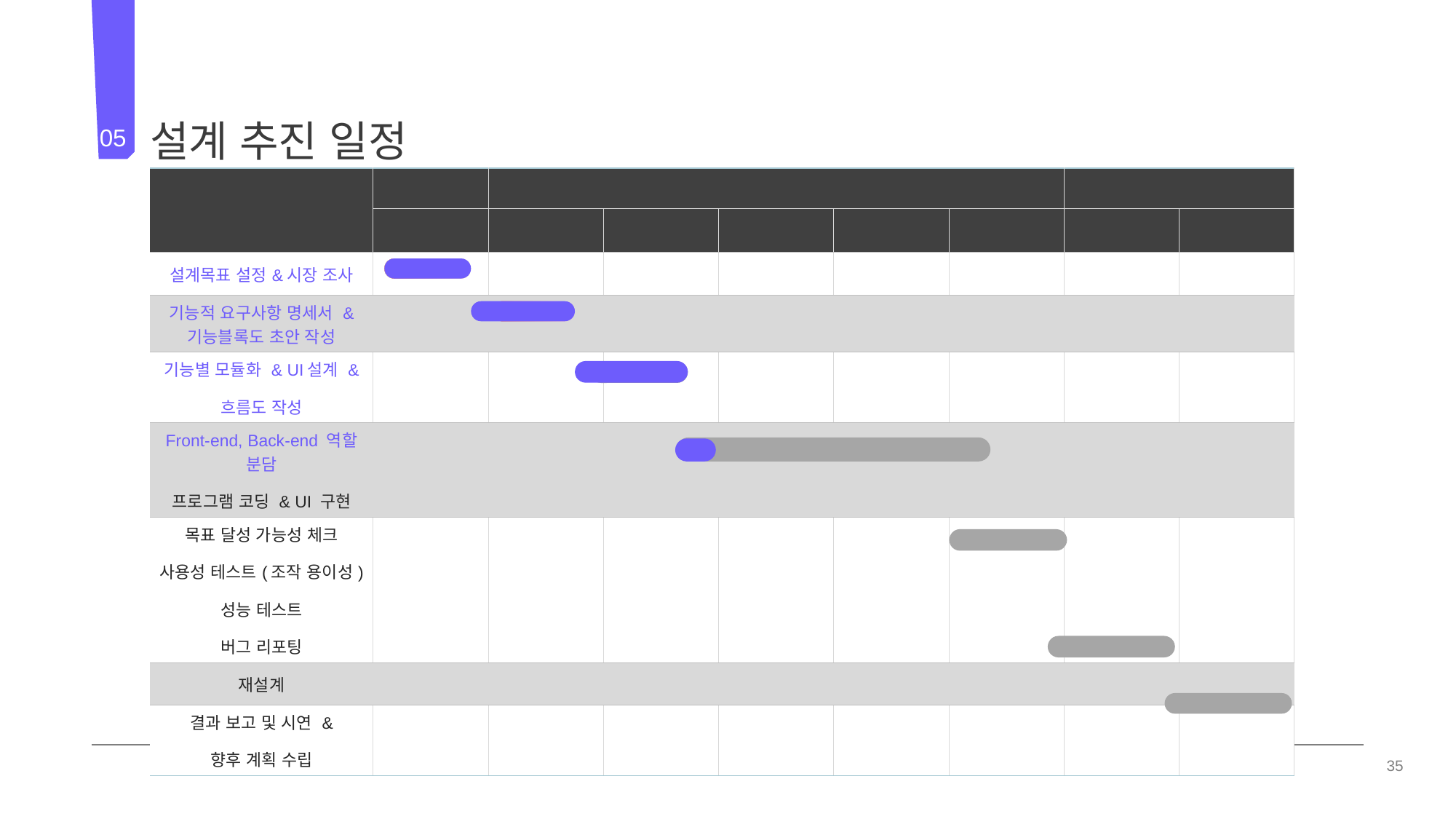

설계 추진 일정
05
| 설계 추진 | 4월 | 5월 | 6월 |  | 6월 |  | 6월 |  |
| --- | --- | --- | --- | --- | --- | --- | --- | --- |
|  | 5주 | 1주 | 2주 | 3주 | 4주 | 5주 | 1주 | 2주 |
| 설계목표 설정&시장 조사 |  |  |  |  |  |  |  |  |
| 기능적 요구사항 명세서 & 기능블록도 초안 작성 |  |  |  |  |  |  |  |  |
| 기능별 모듈화 & UI설계 & 흐름도 작성 |  |  |  |  |  |  |  |  |
| Front-end, Back-end 역할 분담 프로그램 코딩 & UI 구현 |  |  |  |  |  |  |  |  |
| 목표 달성 가능성 체크 사용성 테스트(조작 용이성) 성능 테스트 버그 리포팅 |  |  |  |  |  |  |  |  |
| 재설계 |  |  |  |  |  |  |  |  |
| 결과 보고 및 시연 & 향후 계획 수립 |  |  |  |  |  |  |  |  |

35